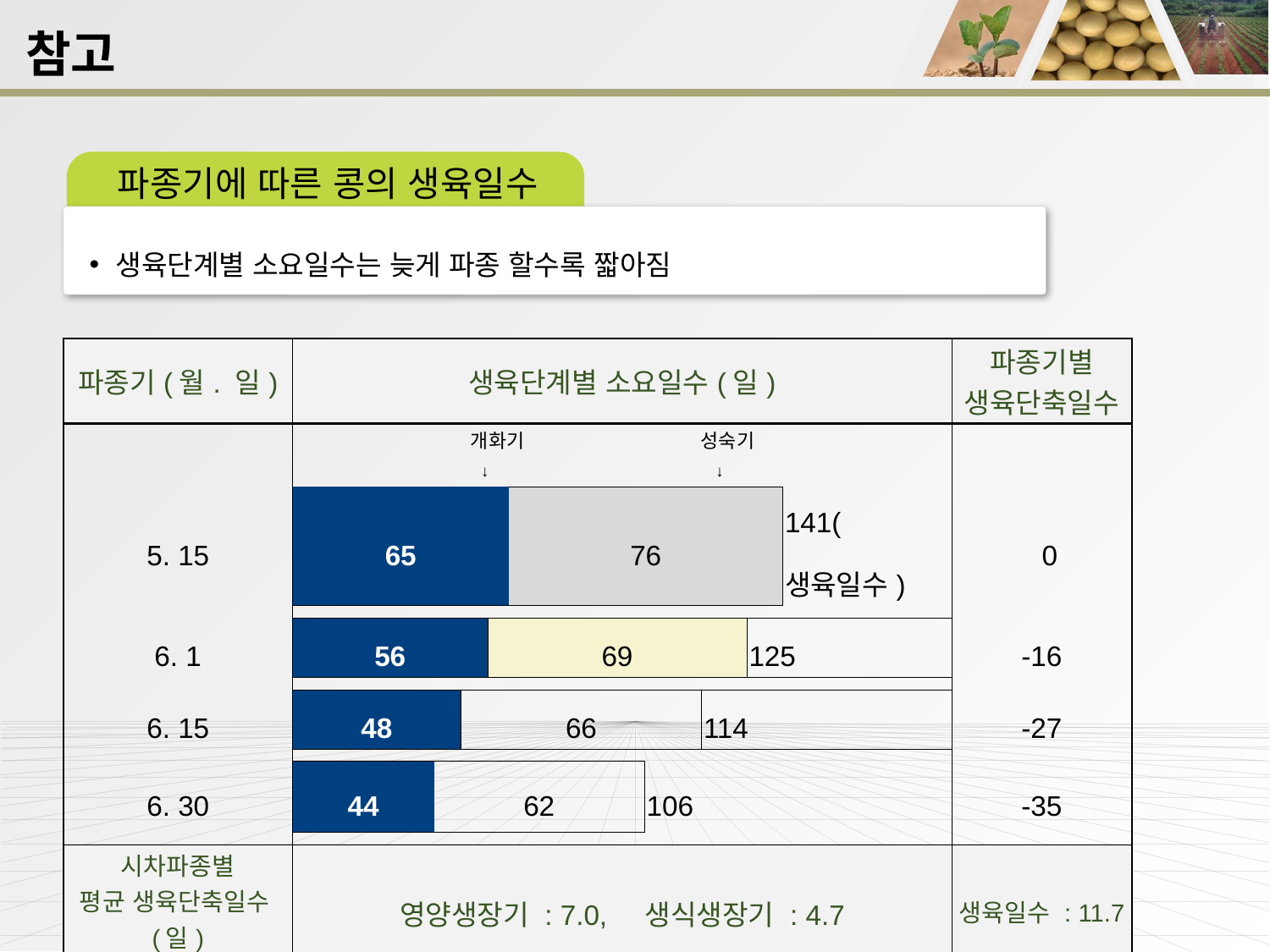

참고
파종기에 따른 콩의 생육일수
생육단계별 소요일수는 늦게 파종 할수록 짧아짐
| 파종기(월. 일) | 생육단계별 소요일수(일) |  |  |  |  |  |  |  |  |  |  |  |  |  |  |  |  | 파종기별 생육단축일수 |
| --- | --- | --- | --- | --- | --- | --- | --- | --- | --- | --- | --- | --- | --- | --- | --- | --- | --- | --- |
|  | 개화기               성숙기 |  |  |  |  |  |  |  |  |  |  |  |  |  |  |  |  |  |
|  | ↓      ↓ |  |  |  |  |  |  |  |  |  |  |  |  |  |  |  |  |  |
| 5. 15 | 65 |  |  |  |  |  | 76 |  |  |  |  |  |  |  |  |  | 141(생육일수) | 0 |
|  |  |  |  |  |  |  |  |  |  |  |  |  |  |  |  |  |  |  |
| 6. 1 | 56 |  |  |  |  | 69 |  |  |  |  |  |  |  |  |  | 125 |  | -16 |
|  |  |  |  |  |  |  |  |  |  |  |  |  |  |  |  |  |  |  |
| 6. 15 | 48 |  |  |  | 66 |  |  |  |  |  |  |  |  | 114 |  |  |  | -27 |
|  |  |  |  |  |  |  |  |  |  |  |  |  |  |  |  |  |  |  |
| 6. 30 | 44 |  |  | 62 |  |  |  |  |  |  | 106 |  |  |  |  |  |  | -35 |
|  |  |  |  |  |  |  |  |  |  |  |  |  |  |  |  |  |  |  |
| 시차파종별 평균 생육단축일수(일) | 영양생장기 : 7.0, 생식생장기 : 4.7 |  |  |  |  |  |  |  |  |  |  |  |  |  |  |  |  | 생육일수 : 11.7 |